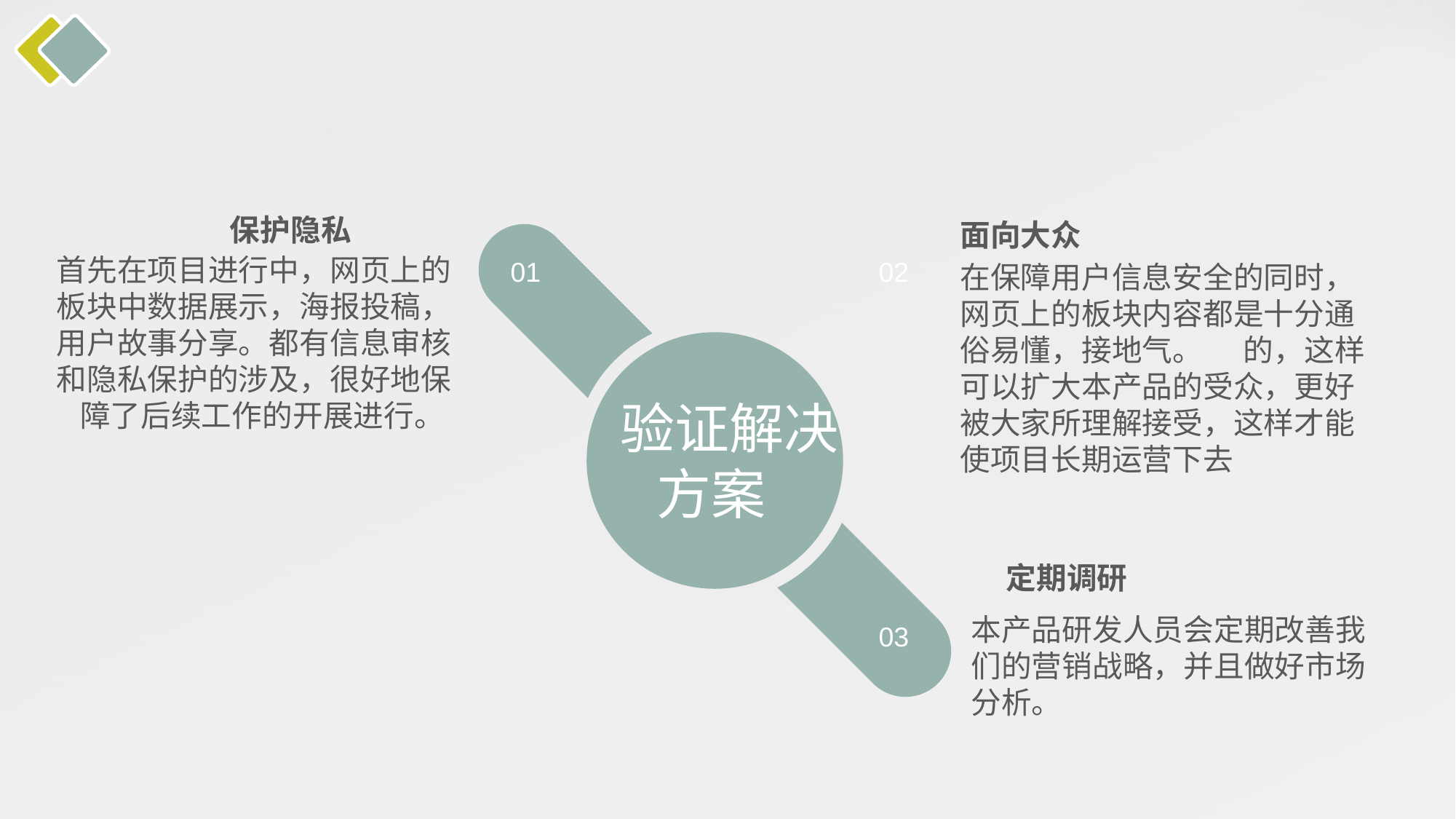

保护隐私
面向大众
在保障用户信息安全的同时，网页上的板块内容都是十分通俗易懂，接地气。      的，这样可以扩大本产品的受众，更好被大家所理解接受，这样才能使项目长期运营下去

首先在项目进行中，网页上的板块中数据展示，海报投稿，用户故事分享。都有信息审核和隐私保护的涉及，很好地保障了后续工作的开展进行。
01
02

验证解决       方案

定期调研
本产品研发人员会定期改善我们的营销战略，并且做好市场分析。
03